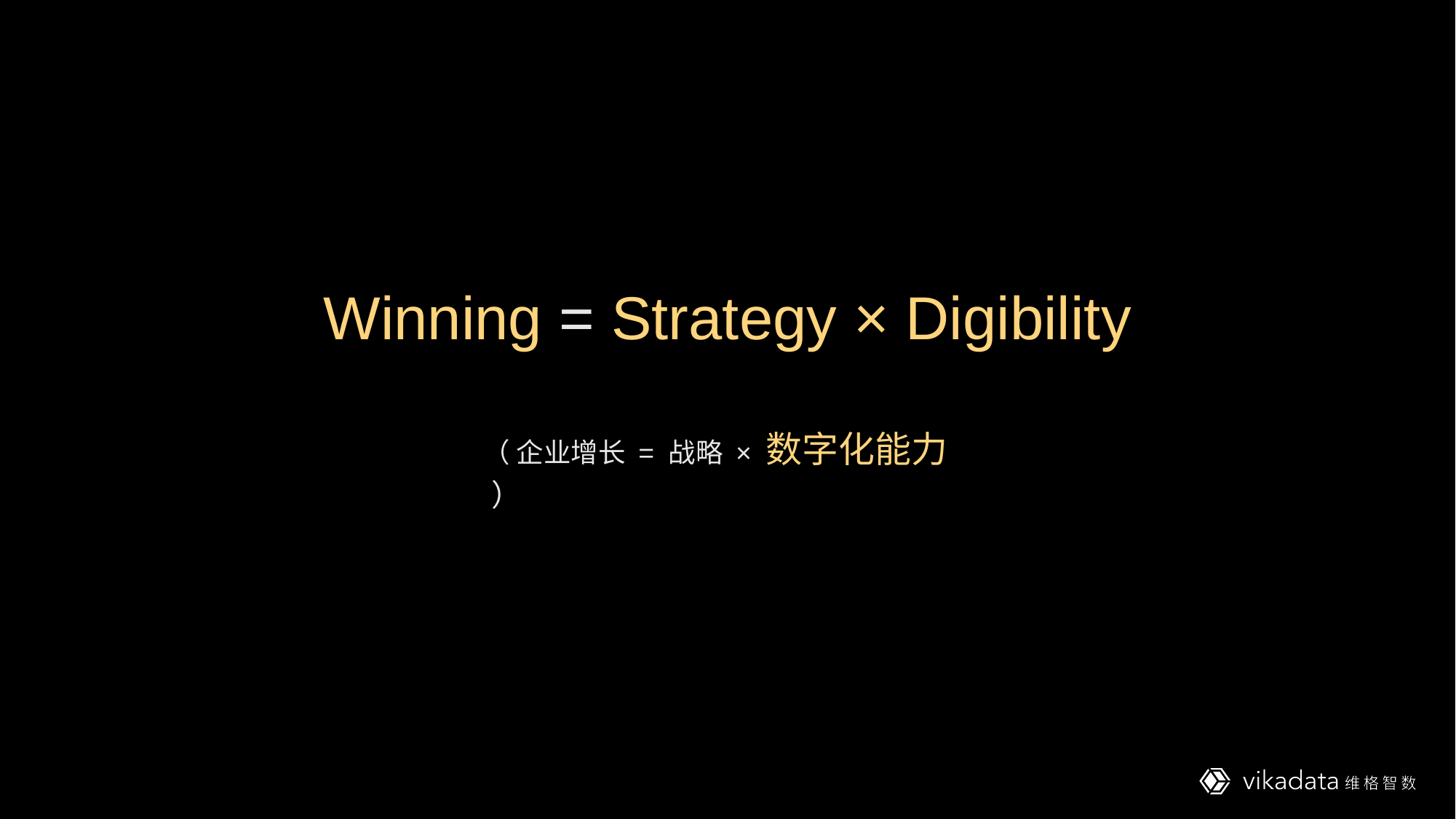

Winning = Strategy × Digibility
（ 企业增长 = 战略 × 数字化能力 ）